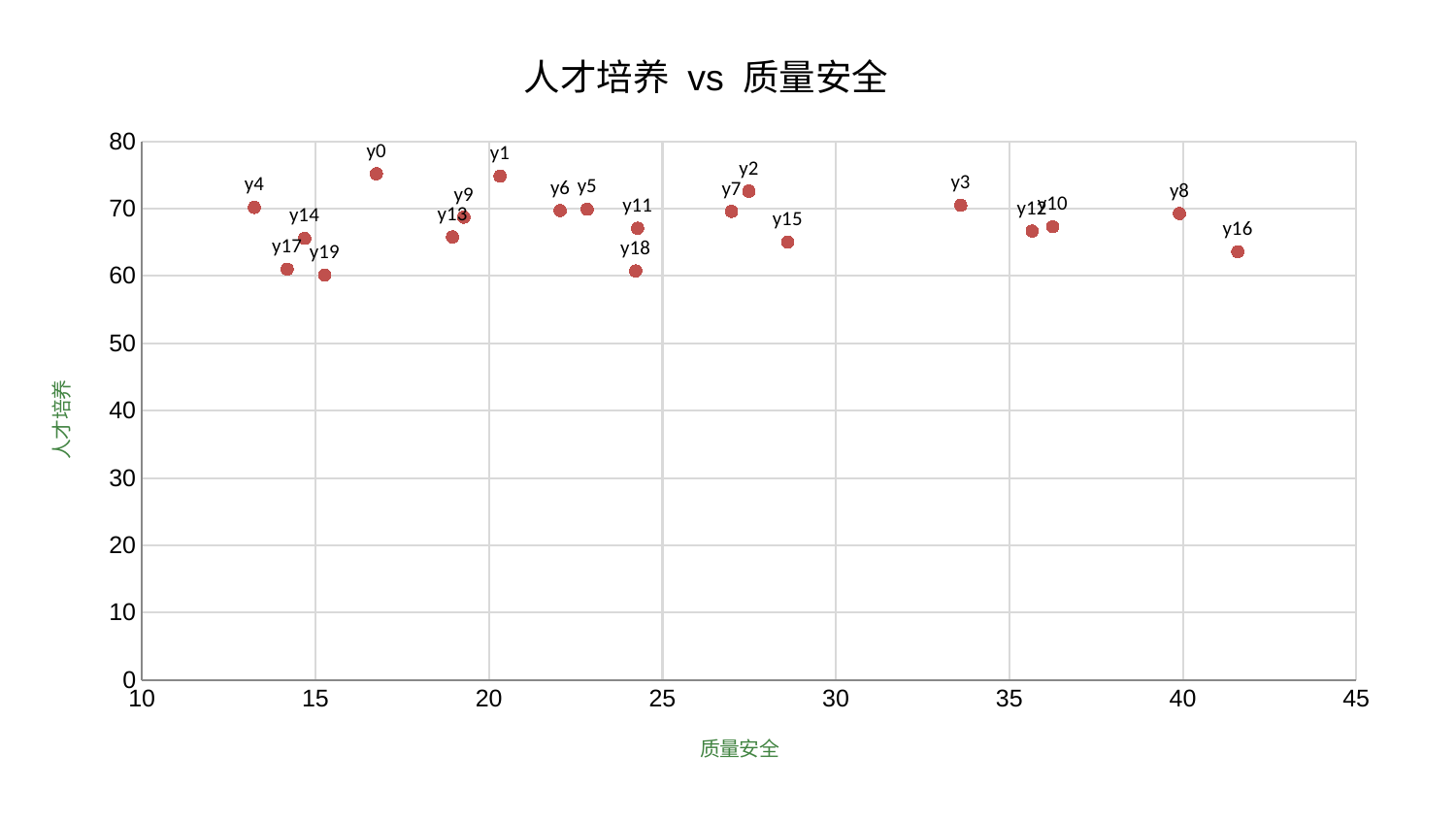

### Chart: 人才培养 vs 质量安全

| Category | 人才培养 |
|---|---|
66